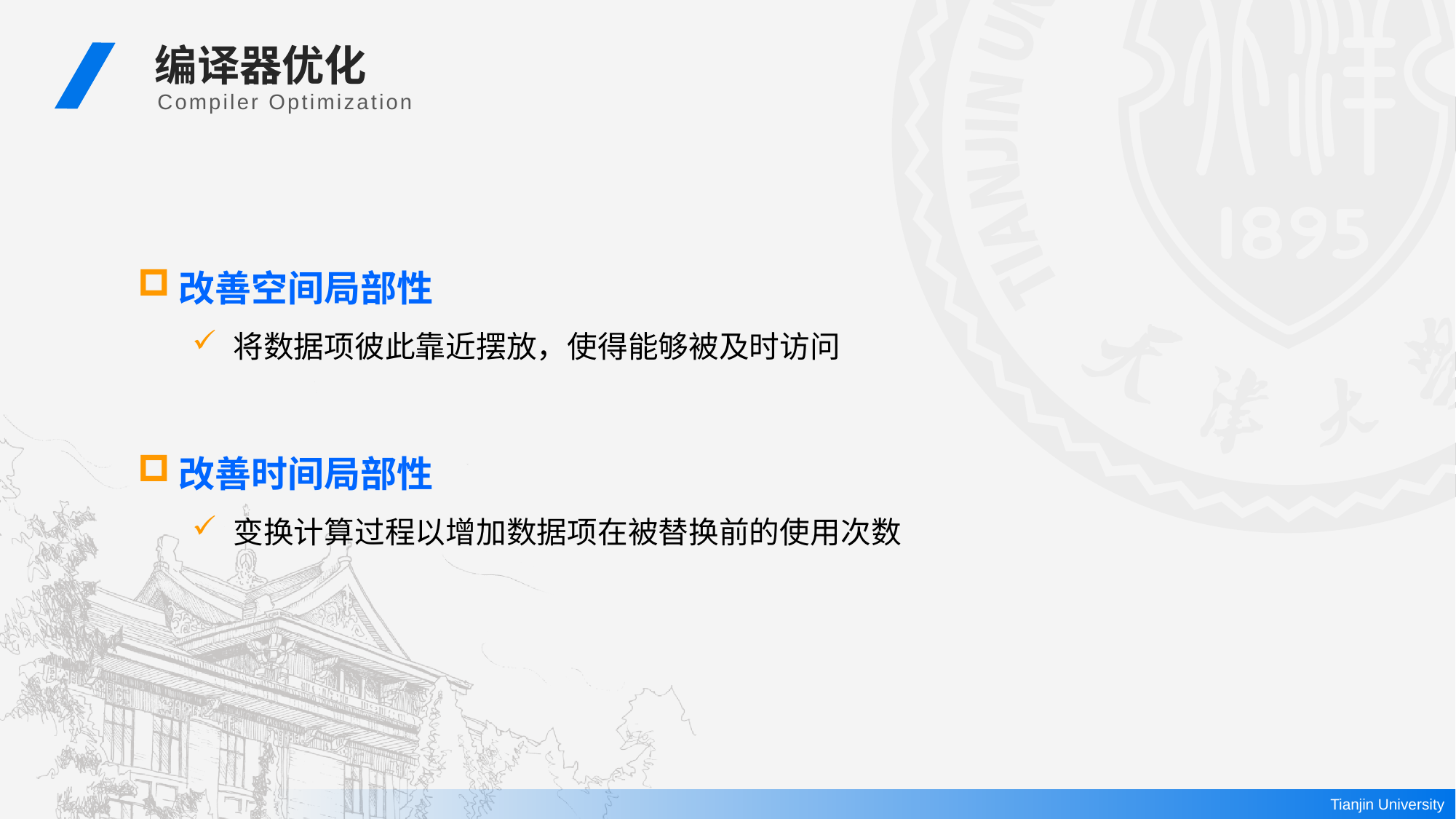

编译器优化
  Compiler Optimization
改善空间局部性
将数据项彼此靠近摆放，使得能够被及时访问

改善时间局部性
变换计算过程以增加数据项在被替换前的使用次数